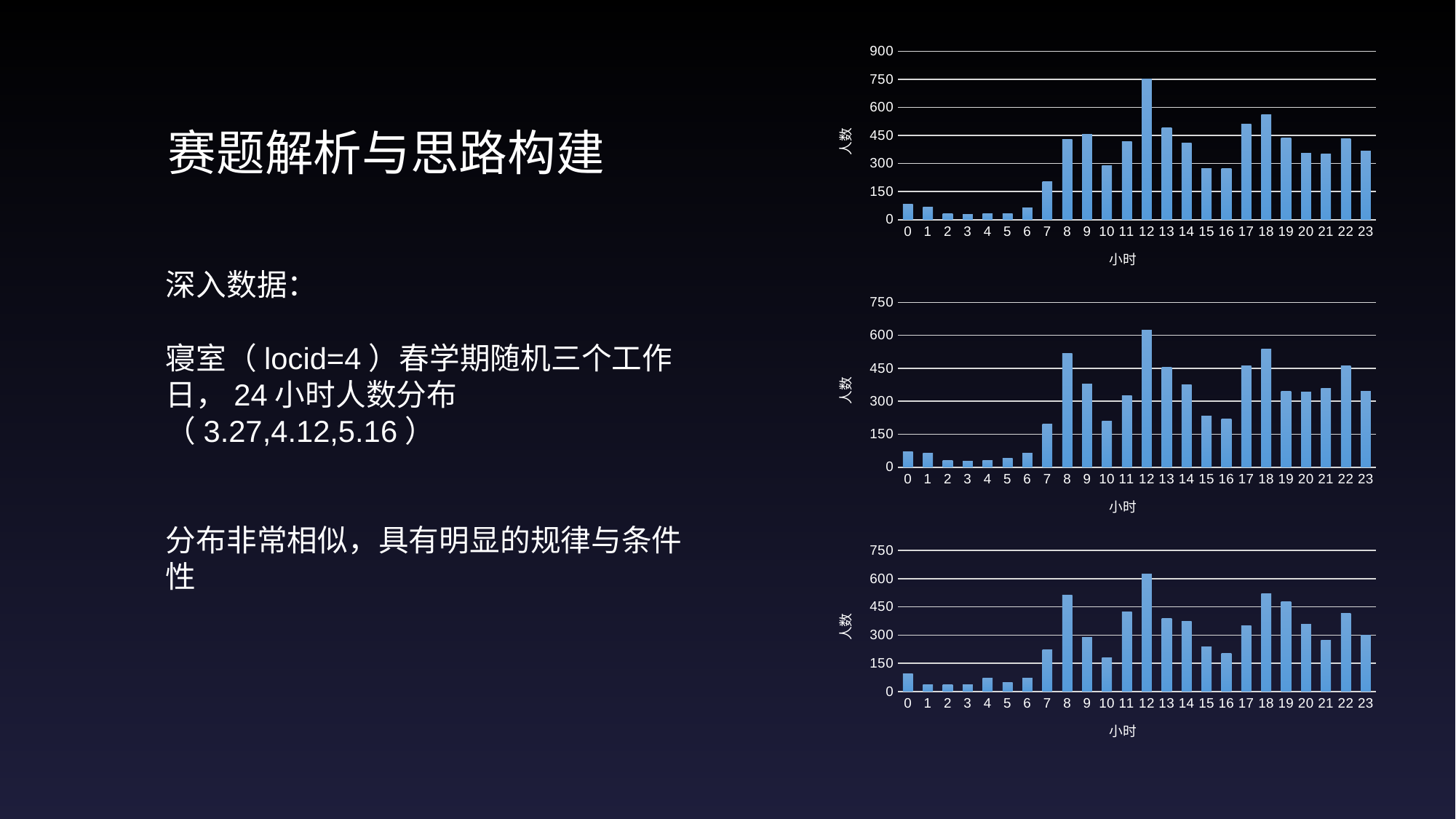

### Chart

| Category |  |
|---|---|
| 0 | 84.0 |
| 1 | 66.0 |
| 2 | 30.0 |
| 3 | 26.0 |
| 4 | 33.0 |
| 5 | 30.0 |
| 6 | 62.0 |
| 7 | 203.0 |
| 8 | 429.0 |
| 9 | 457.0 |
| 10 | 289.0 |
| 11 | 416.0 |
| 12 | 751.0 |
| 13 | 491.0 |
| 14 | 408.0 |
| 15 | 273.0 |
| 16 | 274.0 |
| 17 | 510.0 |
| 18 | 561.0 |
| 19 | 436.0 |
| 20 | 354.0 |
| 21 | 351.0 |
| 22 | 434.0 |
| 23 | 366.0 |
赛题解析与思路构建
深入数据：

寝室（locid=4）春学期随机三个工作日，24小时人数分布（3.27,4.12,5.16）

分布非常相似，具有明显的规律与条件性

### Chart

| Category |  |
|---|---|
| 0 | 70.0 |
| 1 | 63.0 |
| 2 | 29.0 |
| 3 | 28.0 |
| 4 | 29.0 |
| 5 | 40.0 |
| 6 | 64.0 |
| 7 | 196.0 |
| 8 | 518.0 |
| 9 | 379.0 |
| 10 | 209.0 |
| 11 | 327.0 |
| 12 | 625.0 |
| 13 | 456.0 |
| 14 | 374.0 |
| 15 | 231.0 |
| 16 | 219.0 |
| 17 | 460.0 |
| 18 | 538.0 |
| 19 | 345.0 |
| 20 | 343.0 |
| 21 | 360.0 |
| 22 | 462.0 |
| 23 | 346.0 |

### Chart

| Category |  |
|---|---|
| 0 | 94.0 |
| 1 | 36.0 |
| 2 | 35.0 |
| 3 | 35.0 |
| 4 | 70.0 |
| 5 | 48.0 |
| 6 | 72.0 |
| 7 | 223.0 |
| 8 | 513.0 |
| 9 | 289.0 |
| 10 | 180.0 |
| 11 | 422.0 |
| 12 | 623.0 |
| 13 | 387.0 |
| 14 | 373.0 |
| 15 | 238.0 |
| 16 | 203.0 |
| 17 | 348.0 |
| 18 | 519.0 |
| 19 | 476.0 |
| 20 | 357.0 |
| 21 | 273.0 |
| 22 | 415.0 |
| 23 | 299.0 |